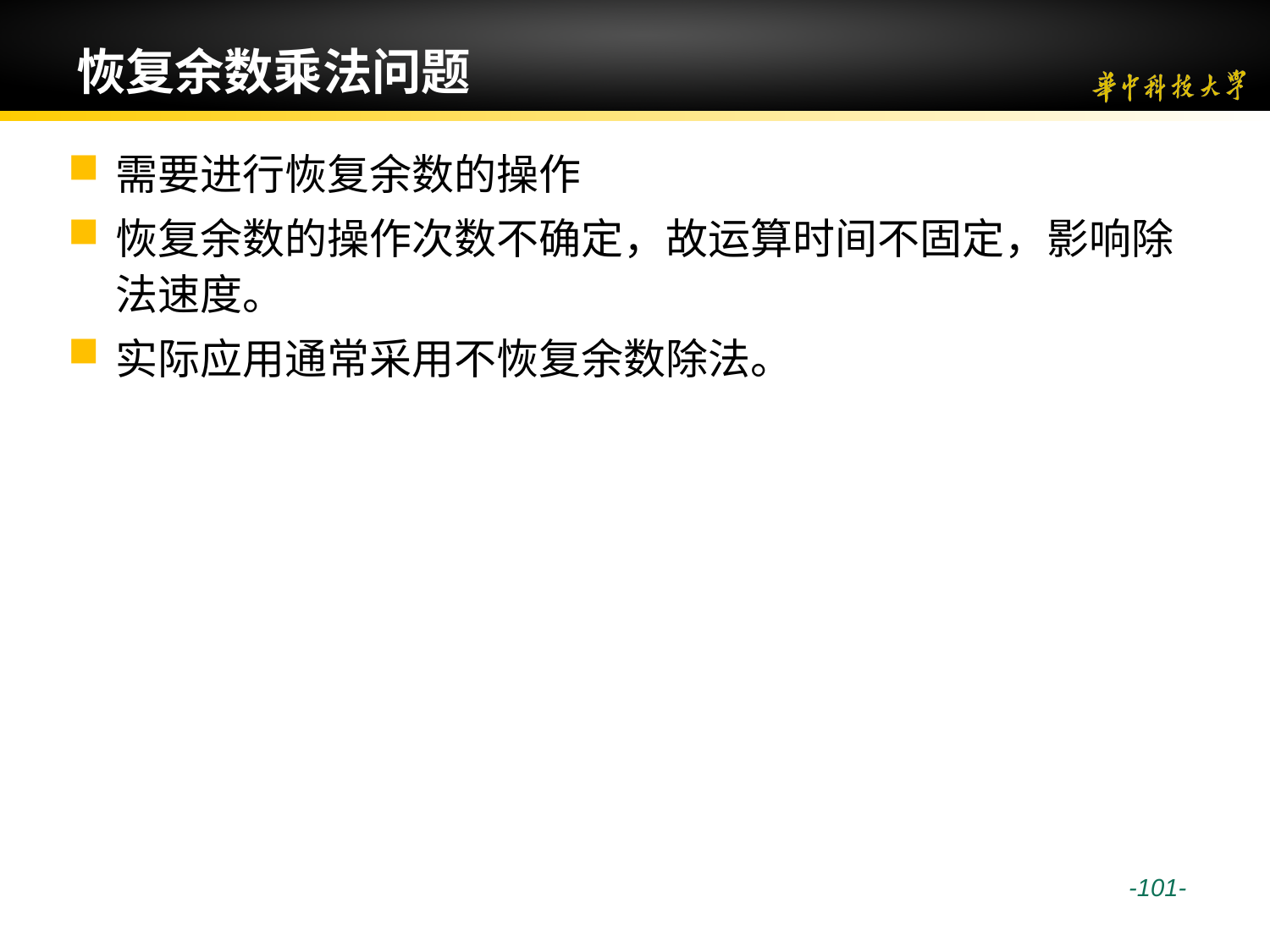

# 恢复余数乘法问题
需要进行恢复余数的操作
恢复余数的操作次数不确定，故运算时间不固定，影响除法速度。
实际应用通常采用不恢复余数除法。

 -101-